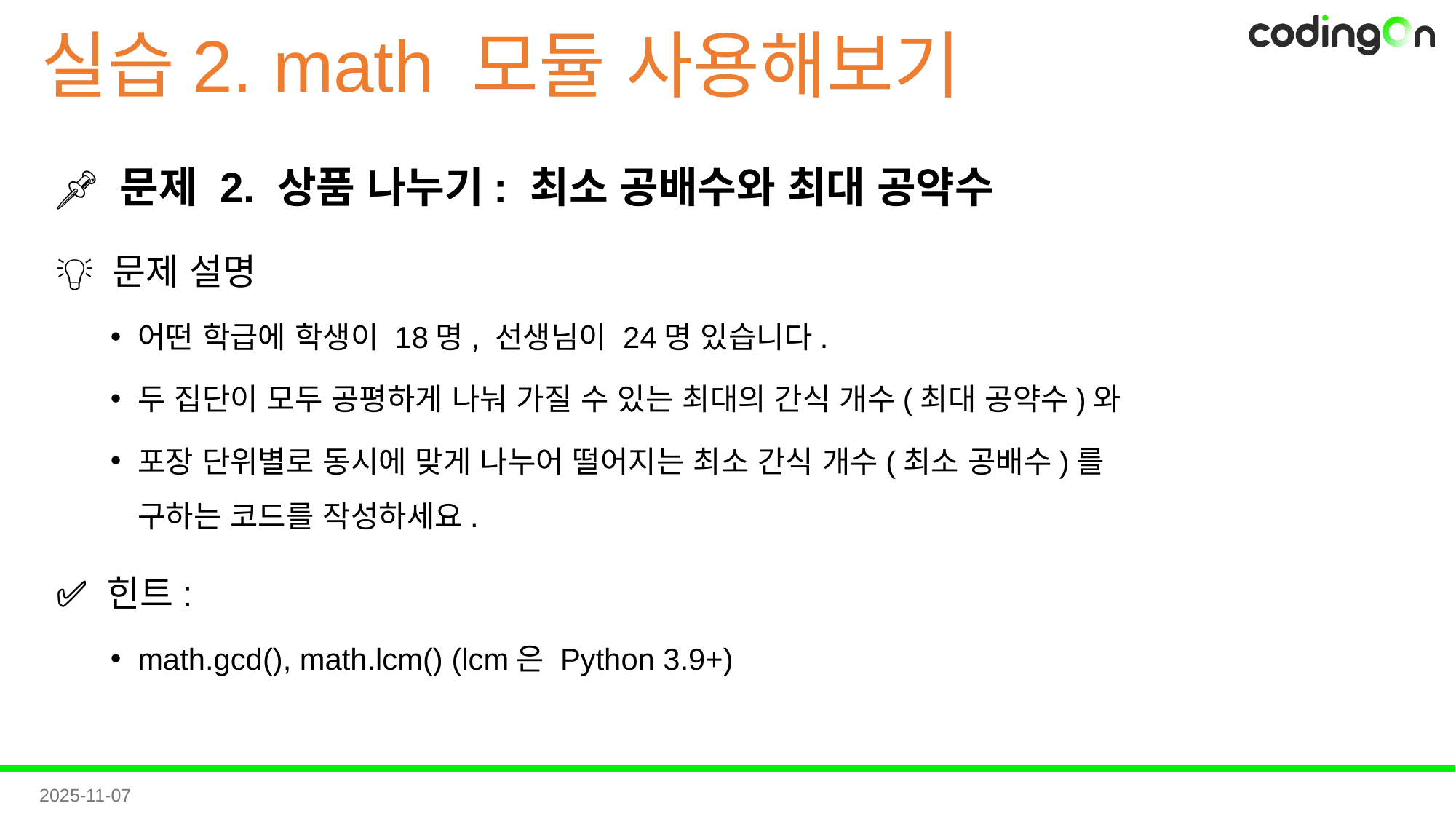

# 실습2. math 모듈 사용해보기
📌 문제 2. 상품 나누기: 최소 공배수와 최대 공약수
💡 문제 설명
어떤 학급에 학생이 18명, 선생님이 24명 있습니다.
두 집단이 모두 공평하게 나눠 가질 수 있는 최대의 간식 개수(최대 공약수)와
포장 단위별로 동시에 맞게 나누어 떨어지는 최소 간식 개수(최소 공배수)를
구하는 코드를 작성하세요.
✅ 힌트:
math.gcd(), math.lcm() (lcm은 Python 3.9+)
2025-11-07